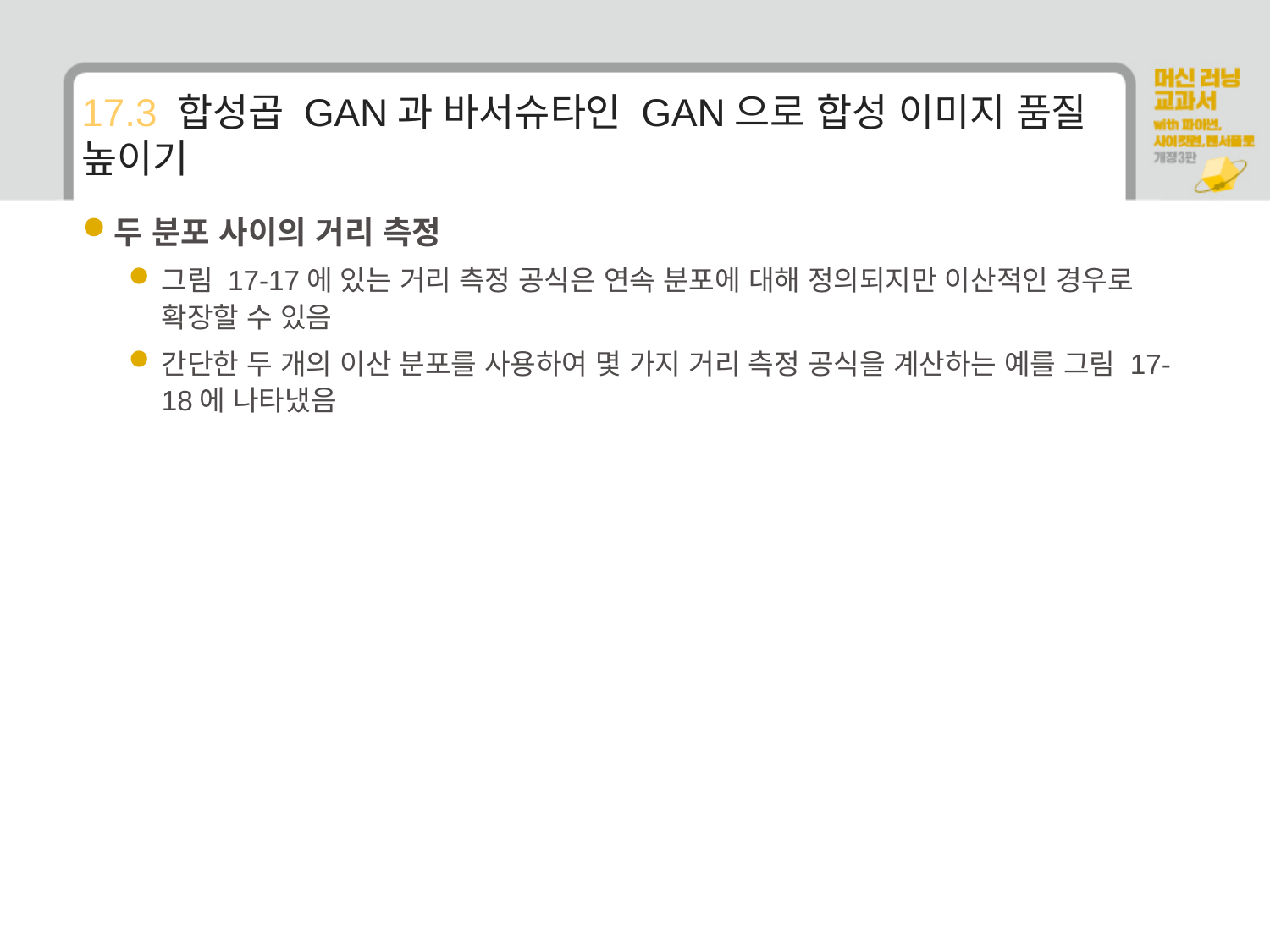

# 17.3 합성곱 GAN과 바서슈타인 GAN으로 합성 이미지 품질 높이기
두 분포 사이의 거리 측정
그림 17-17에 있는 거리 측정 공식은 연속 분포에 대해 정의되지만 이산적인 경우로 확장할 수 있음
간단한 두 개의 이산 분포를 사용하여 몇 가지 거리 측정 공식을 계산하는 예를 그림 17-18에 나타냈음